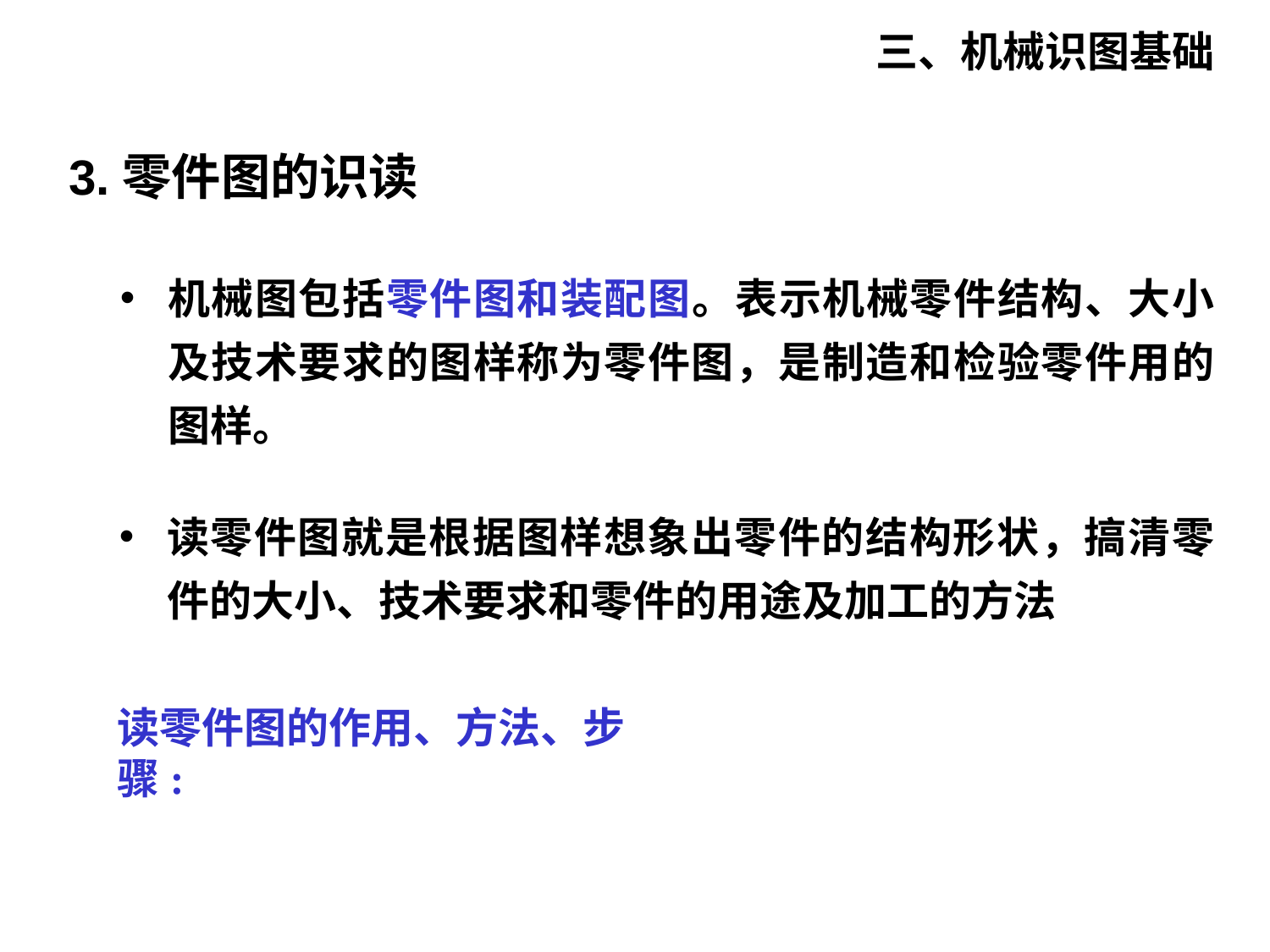

三、机械识图基础
3.零件图的识读
机械图包括零件图和装配图。表示机械零件结构、大小及技术要求的图样称为零件图，是制造和检验零件用的图样。
读零件图就是根据图样想象出零件的结构形状，搞清零件的大小、技术要求和零件的用途及加工的方法
读零件图的作用、方法、步骤: